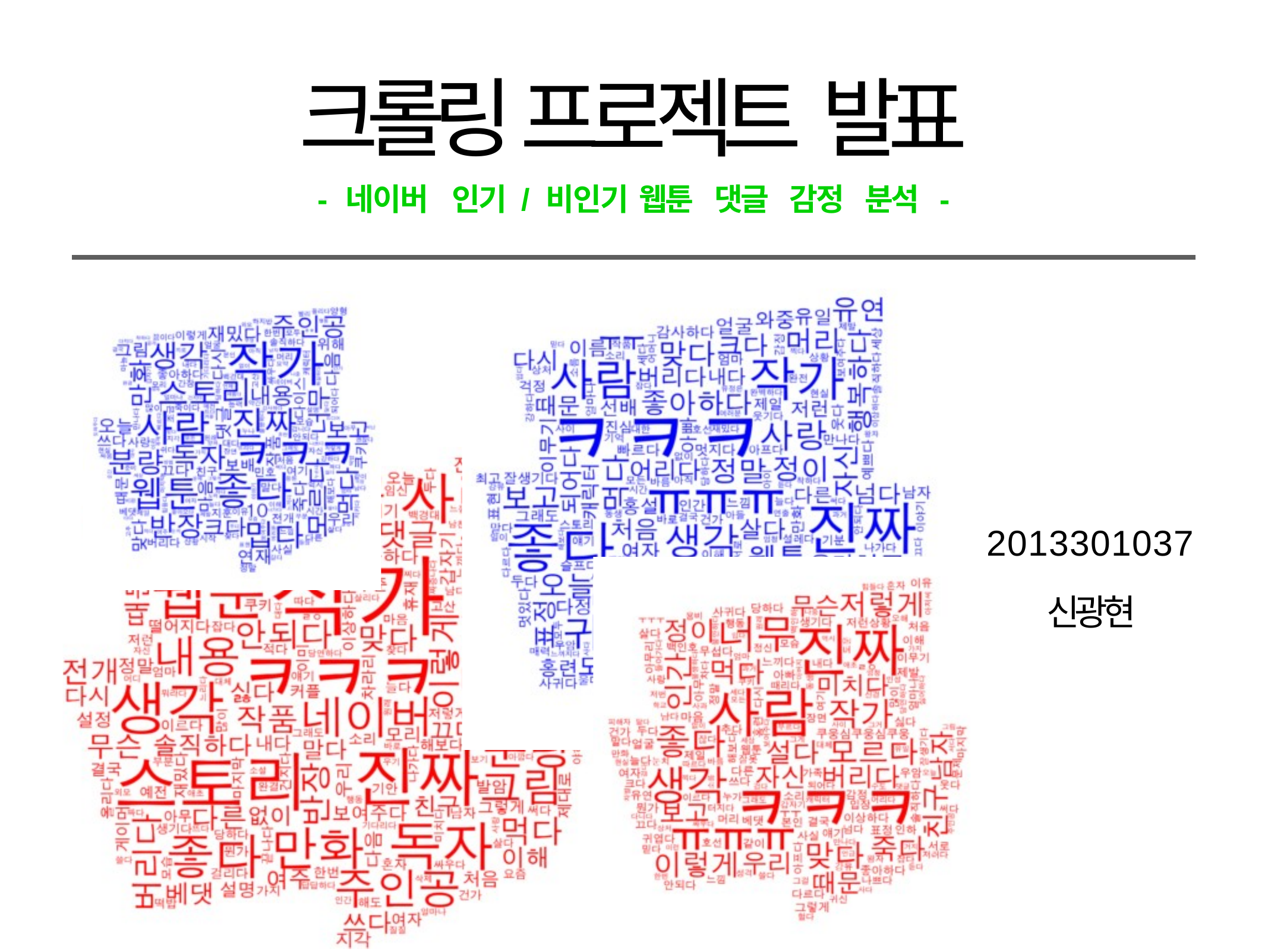

# 크롤링 프로젝트 발표
-	네이버	인기 / 비인기	웹툰	댓글	감정	분석	-

2013301037
신광현